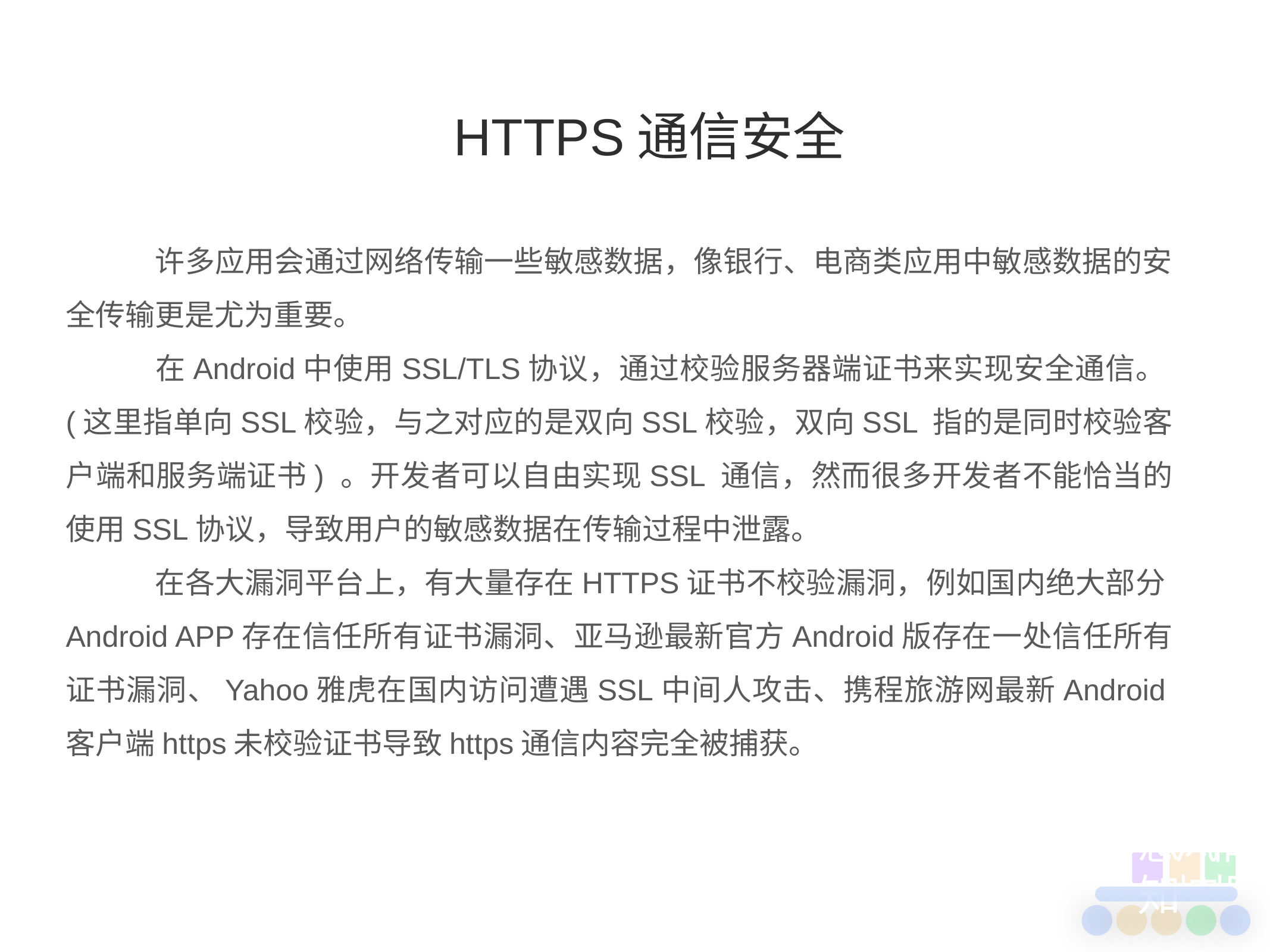

HTTPS通信安全
	许多应用会通过网络传输一些敏感数据，像银行、电商类应用中敏感数据的安全传输更是尤为重要。
	在Android中使用SSL/TLS协议，通过校验服务器端证书来实现安全通信。(这里指单向SSL校验，与之对应的是双向SSL校验，双向SSL 指的是同时校验客户端和服务端证书) 。开发者可以自由实现SSL 通信，然而很多开发者不能恰当的使用SSL协议，导致用户的敏感数据在传输过程中泄露。
	在各大漏洞平台上，有大量存在HTTPS证书不校验漏洞，例如国内绝大部分Android APP存在信任所有证书漏洞、亚马逊最新官方Android版存在一处信任所有证书漏洞、Yahoo雅虎在国内访问遭遇SSL中间人攻击、携程旅游网最新Android客户端https未校验证书导致https通信内容完全被捕获。
感知
风控
情报